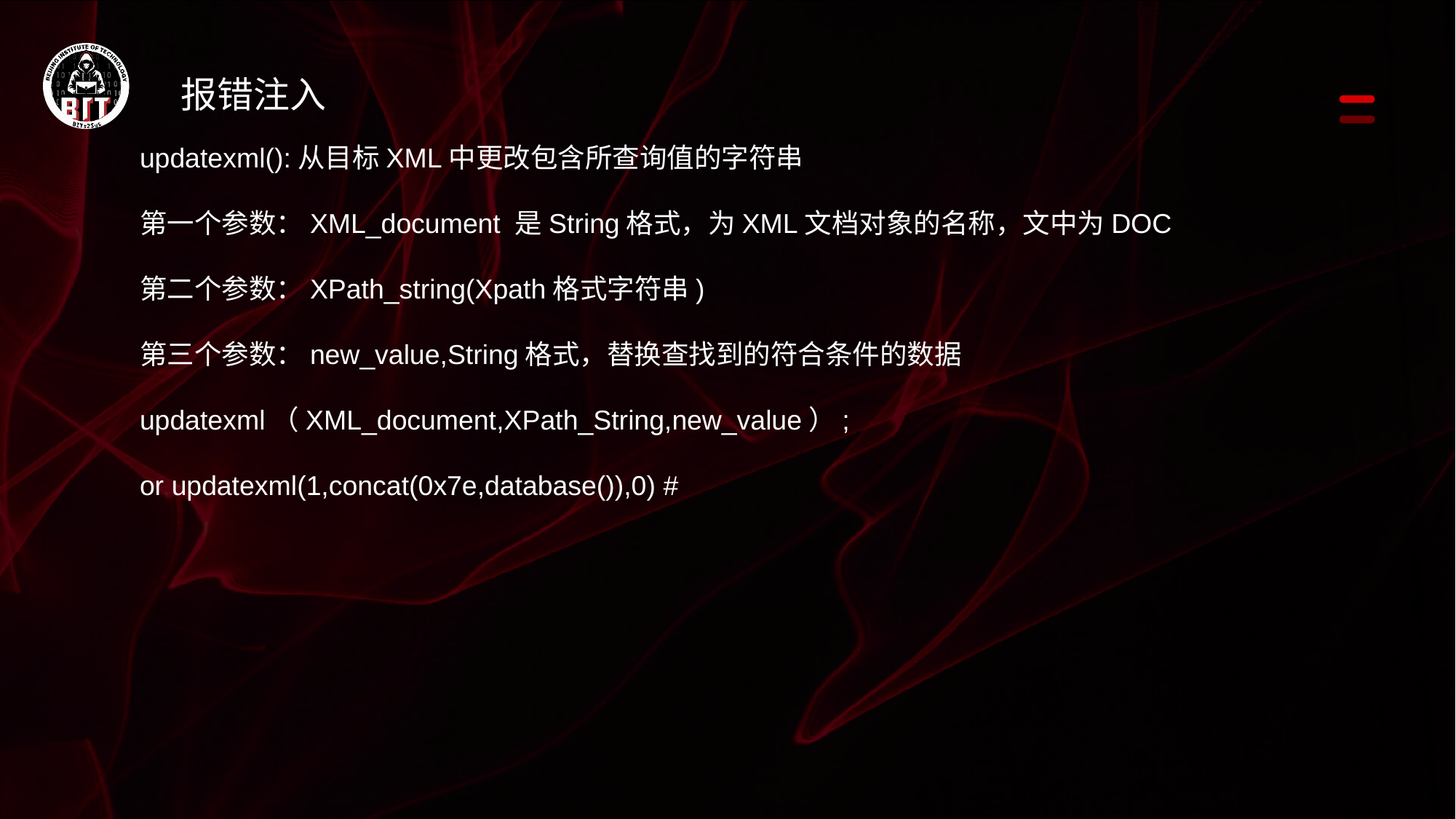

报错注入
updatexml():从目标XML中更改包含所查询值的字符串

第一个参数：XML_document 是String格式，为XML文档对象的名称，文中为DOC

第二个参数：XPath_string(Xpath格式字符串)

第三个参数：new_value,String格式，替换查找到的符合条件的数据

updatexml（XML_document,XPath_String,new_value）;

or updatexml(1,concat(0x7e,database()),0) #